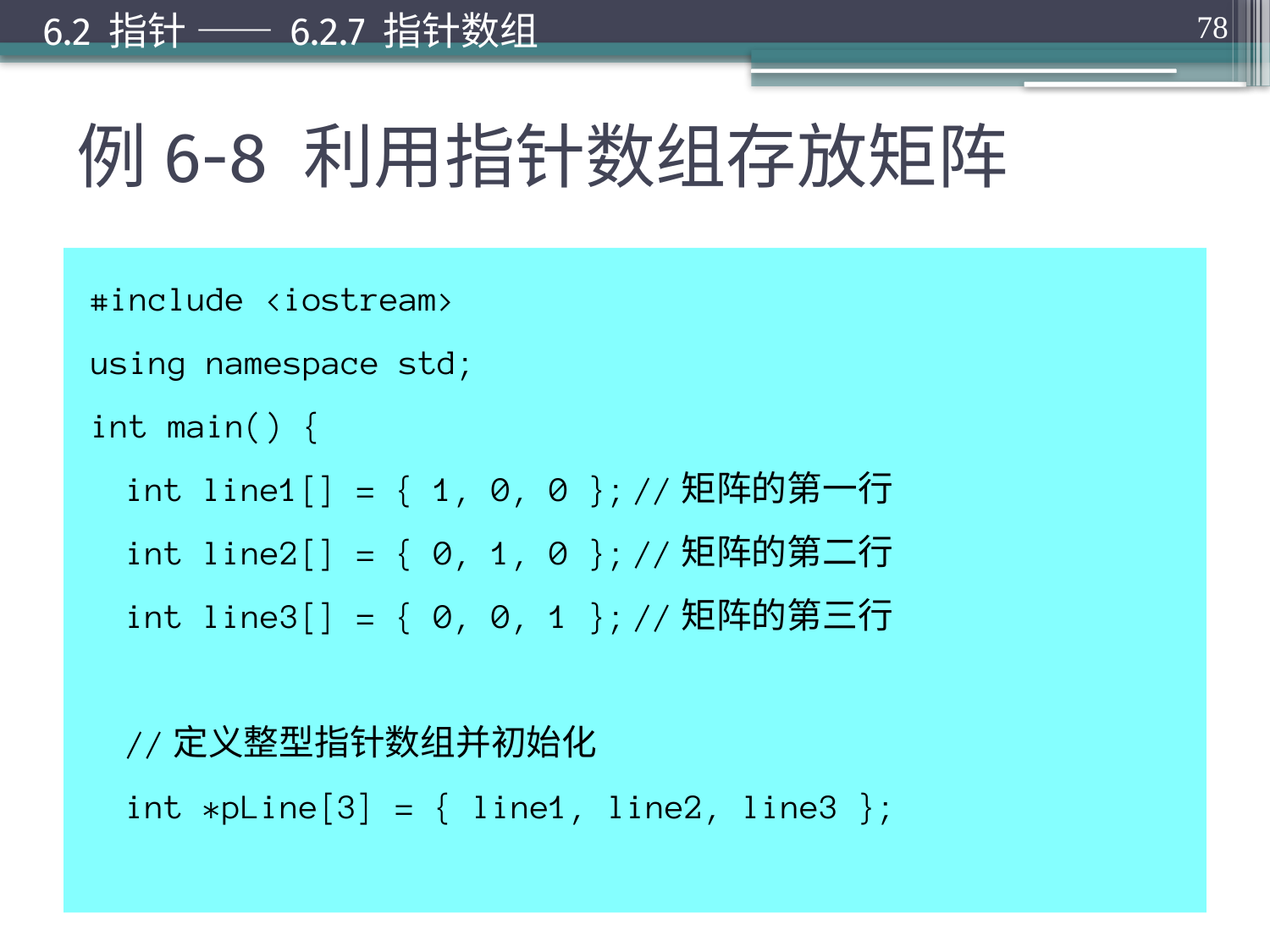

6.2 指针 —— 6.2.7 指针数组
78
# 例6-8 利用指针数组存放矩阵
#include <iostream>
using namespace std;
int main() {
	int line1[] = { 1, 0, 0 };	//矩阵的第一行
	int line2[] = { 0, 1, 0 };	//矩阵的第二行
	int line3[] = { 0, 0, 1 };	//矩阵的第三行

	//定义整型指针数组并初始化
	int *pLine[3] = { line1, line2, line3 };